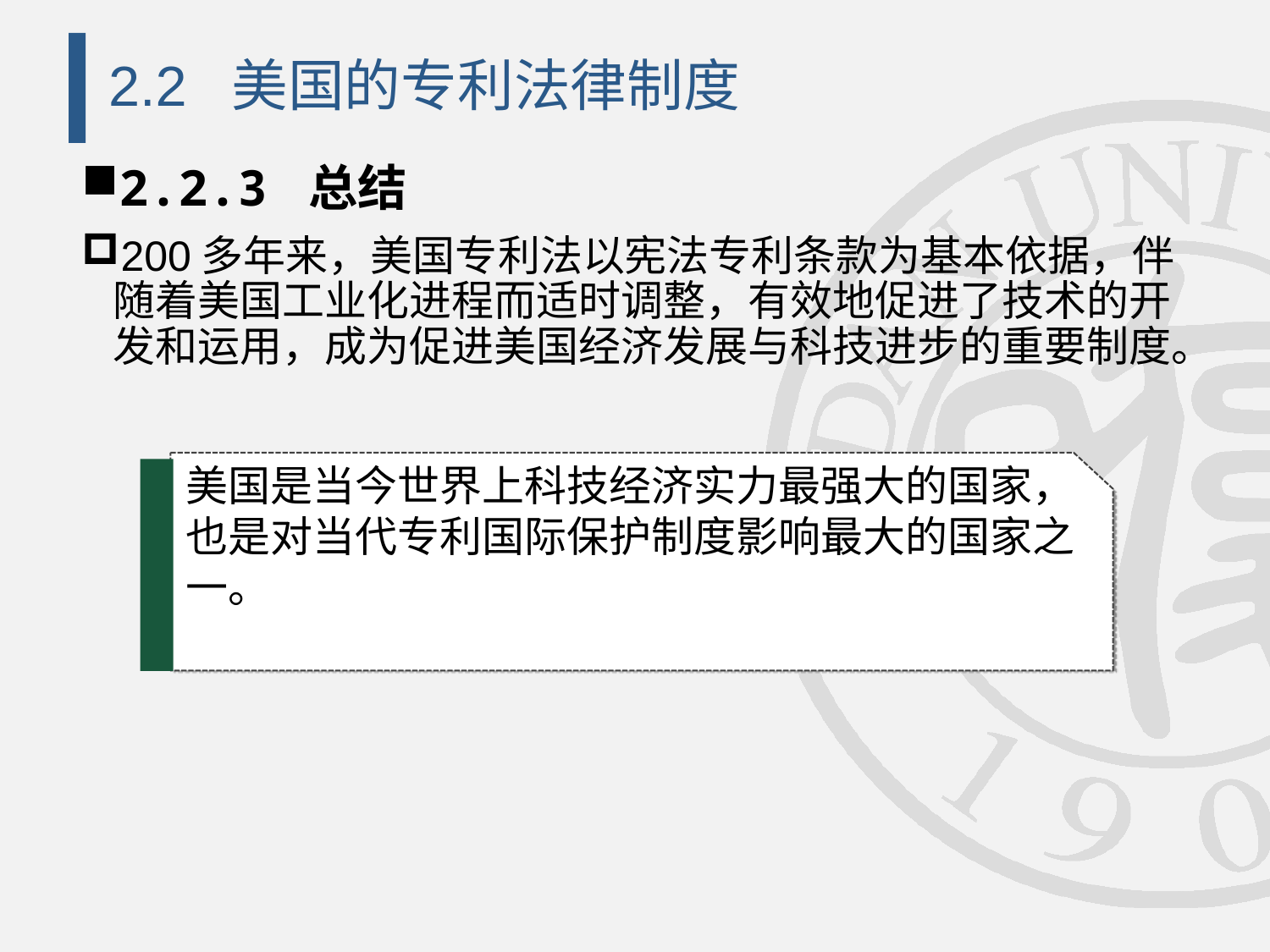

# 2.2  美国的专利法律制度
2.2.3 总结
200多年来，美国专利法以宪法专利条款为基本依据，伴随着美国工业化进程而适时调整，有效地促进了技术的开发和运用，成为促进美国经济发展与科技进步的重要制度。

美国是当今世界上科技经济实力最强大的国家，也是对当代专利国际保护制度影响最大的国家之一。